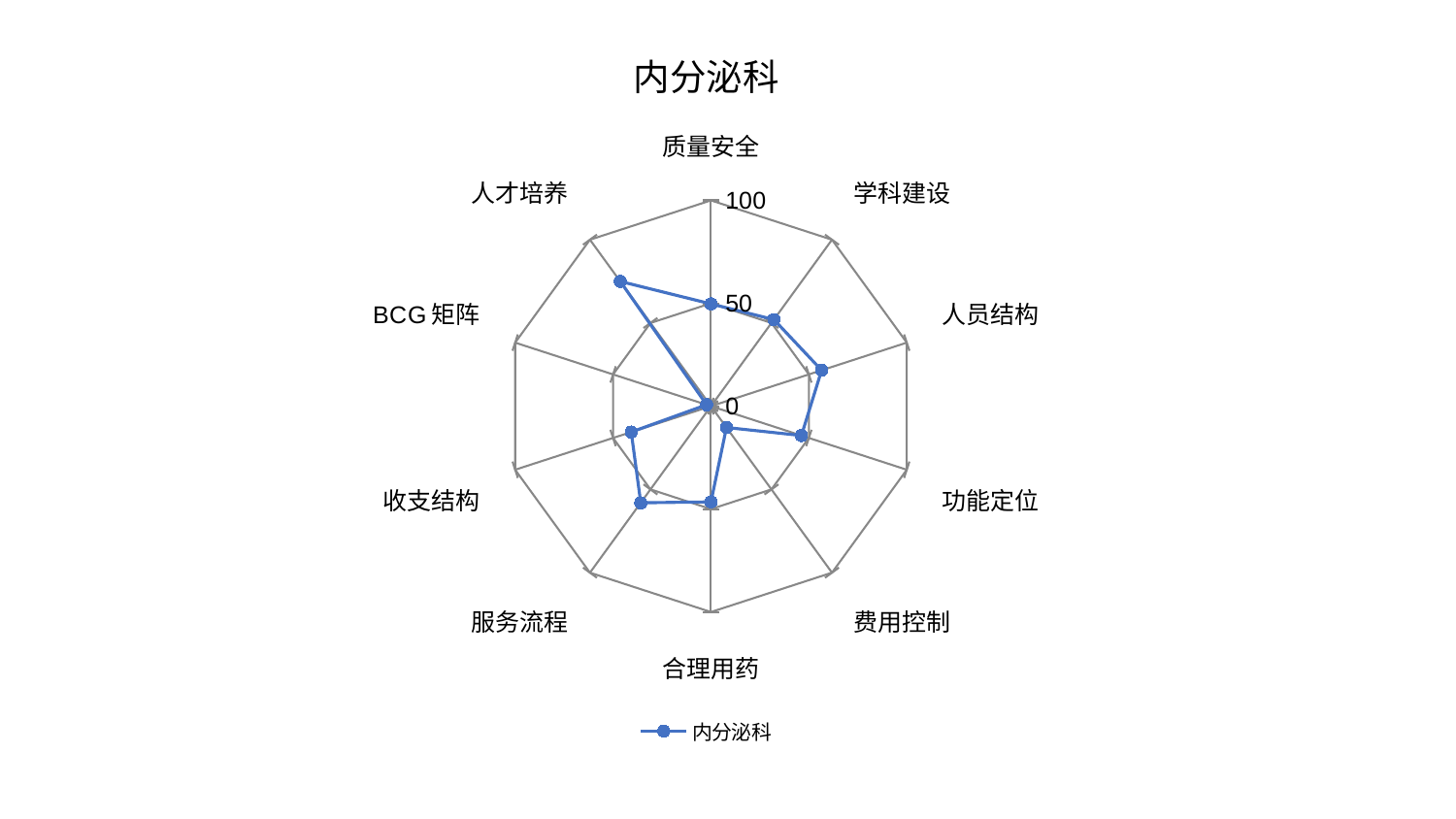

### Chart: 内分泌科

| Category | 内分泌科 |
|---|---|
| 质量安全 | 49.72041716273863 |
| 学科建设 | 52.02380059341313 |
| 人员结构 | 56.51377404567755 |
| 功能定位 | 46.19524134724277 |
| 费用控制 | 12.827225889431453 |
| 合理用药 | 46.503616732911624 |
| 服务流程 | 58.035159795953604 |
| 收支结构 | 40.72086731787004 |
| BCG矩阵 | 2.2124927626008497 |
| 人才培养 | 74.93850793633788 |
135